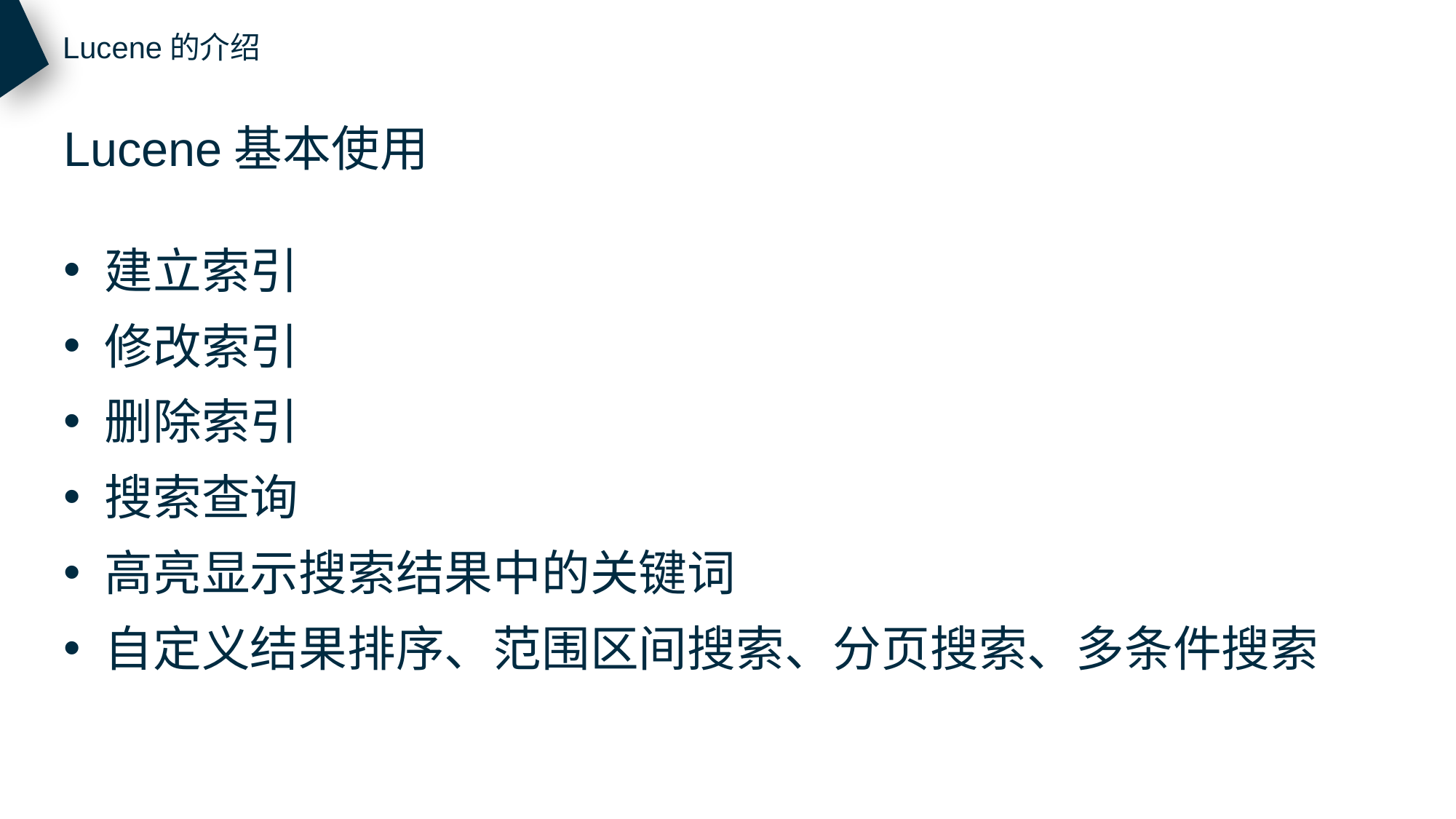

Lucene的介绍
Lucene基本使用
建立索引
修改索引
删除索引
搜索查询
高亮显示搜索结果中的关键词
自定义结果排序、范围区间搜索、分页搜索、多条件搜索